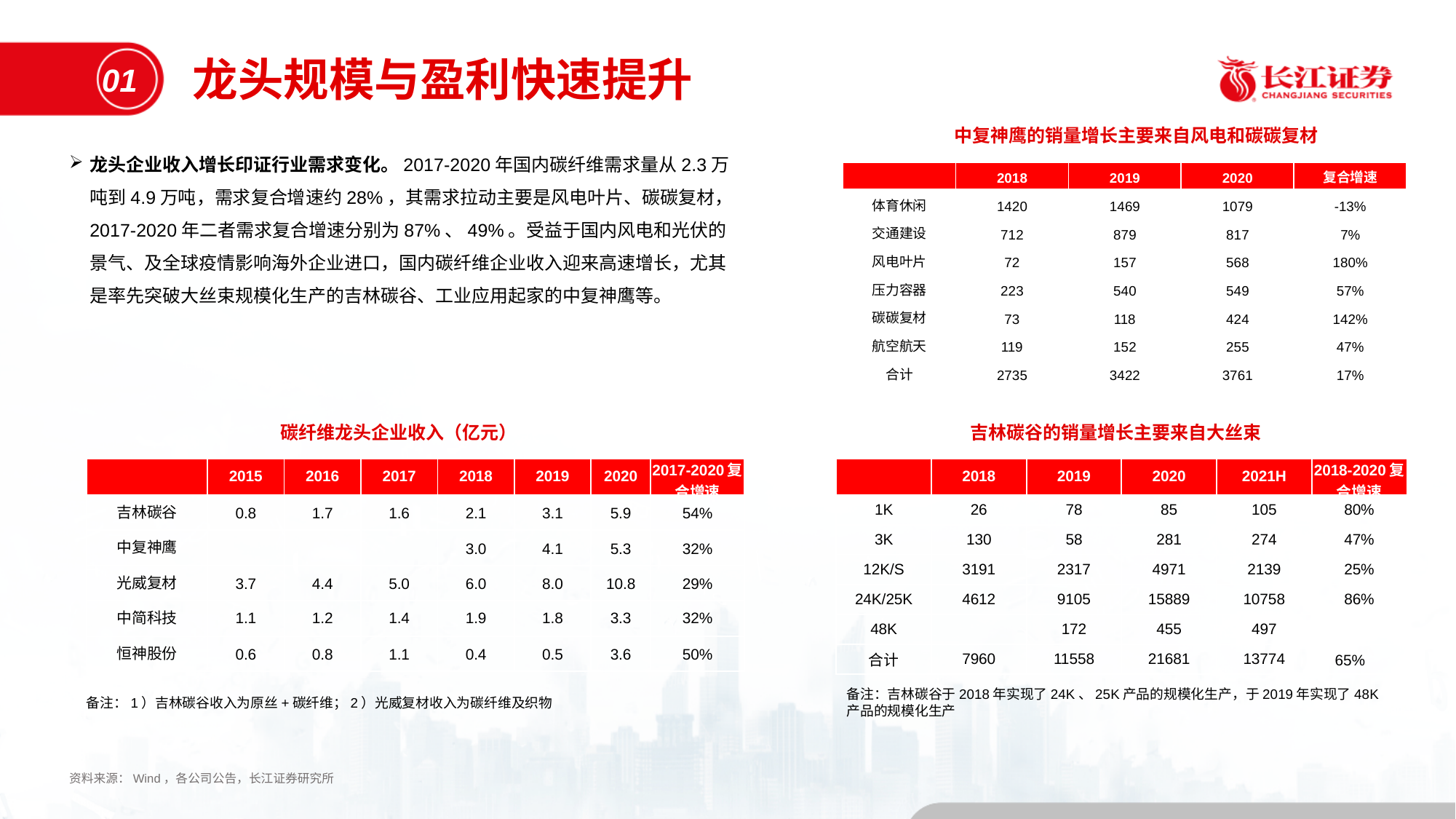

龙头规模与盈利快速提升
01
中复神鹰的销量增长主要来自风电和碳碳复材
龙头企业收入增长印证行业需求变化。2017-2020年国内碳纤维需求量从2.3万吨到4.9万吨，需求复合增速约28%，其需求拉动主要是风电叶片、碳碳复材，2017-2020年二者需求复合增速分别为87%、49%。受益于国内风电和光伏的景气、及全球疫情影响海外企业进口，国内碳纤维企业收入迎来高速增长，尤其是率先突破大丝束规模化生产的吉林碳谷、工业应用起家的中复神鹰等。
|  | 2018 | 2019 | 2020 | 复合增速 |
| --- | --- | --- | --- | --- |
| 体育休闲 | 1420 | 1469 | 1079 | -13% |
| 交通建设 | 712 | 879 | 817 | 7% |
| 风电叶片 | 72 | 157 | 568 | 180% |
| 压力容器 | 223 | 540 | 549 | 57% |
| 碳碳复材 | 73 | 118 | 424 | 142% |
| 航空航天 | 119 | 152 | 255 | 47% |
| 合计 | 2735 | 3422 | 3761 | 17% |
碳纤维龙头企业收入（亿元）
吉林碳谷的销量增长主要来自大丝束
|  | 2015 | 2016 | 2017 | 2018 | 2019 | 2020 | 2017-2020复合增速 |
| --- | --- | --- | --- | --- | --- | --- | --- |
| 吉林碳谷 | 0.8 | 1.7 | 1.6 | 2.1 | 3.1 | 5.9 | 54% |
| 中复神鹰 |  |  |  | 3.0 | 4.1 | 5.3 | 32% |
| 光威复材 | 3.7 | 4.4 | 5.0 | 6.0 | 8.0 | 10.8 | 29% |
| 中简科技 | 1.1 | 1.2 | 1.4 | 1.9 | 1.8 | 3.3 | 32% |
| 恒神股份 | 0.6 | 0.8 | 1.1 | 0.4 | 0.5 | 3.6 | 50% |
|  | 2018 | 2019 | 2020 | 2021H | 2018-2020复合增速 |
| --- | --- | --- | --- | --- | --- |
| 1K | 26 | 78 | 85 | 105 | 80% |
| 3K | 130 | 58 | 281 | 274 | 47% |
| 12K/S | 3191 | 2317 | 4971 | 2139 | 25% |
| 24K/25K | 4612 | 9105 | 15889 | 10758 | 86% |
| 48K |  | 172 | 455 | 497 |  |
| 合计 | 7960 | 11558 | 21681 | 13774 | 65% |
备注：吉林碳谷于2018年实现了24K、25K产品的规模化生产，于2019年实现了48K产品的规模化生产
备注：1）吉林碳谷收入为原丝+碳纤维；2）光威复材收入为碳纤维及织物
资料来源：Wind，各公司公告，长江证券研究所